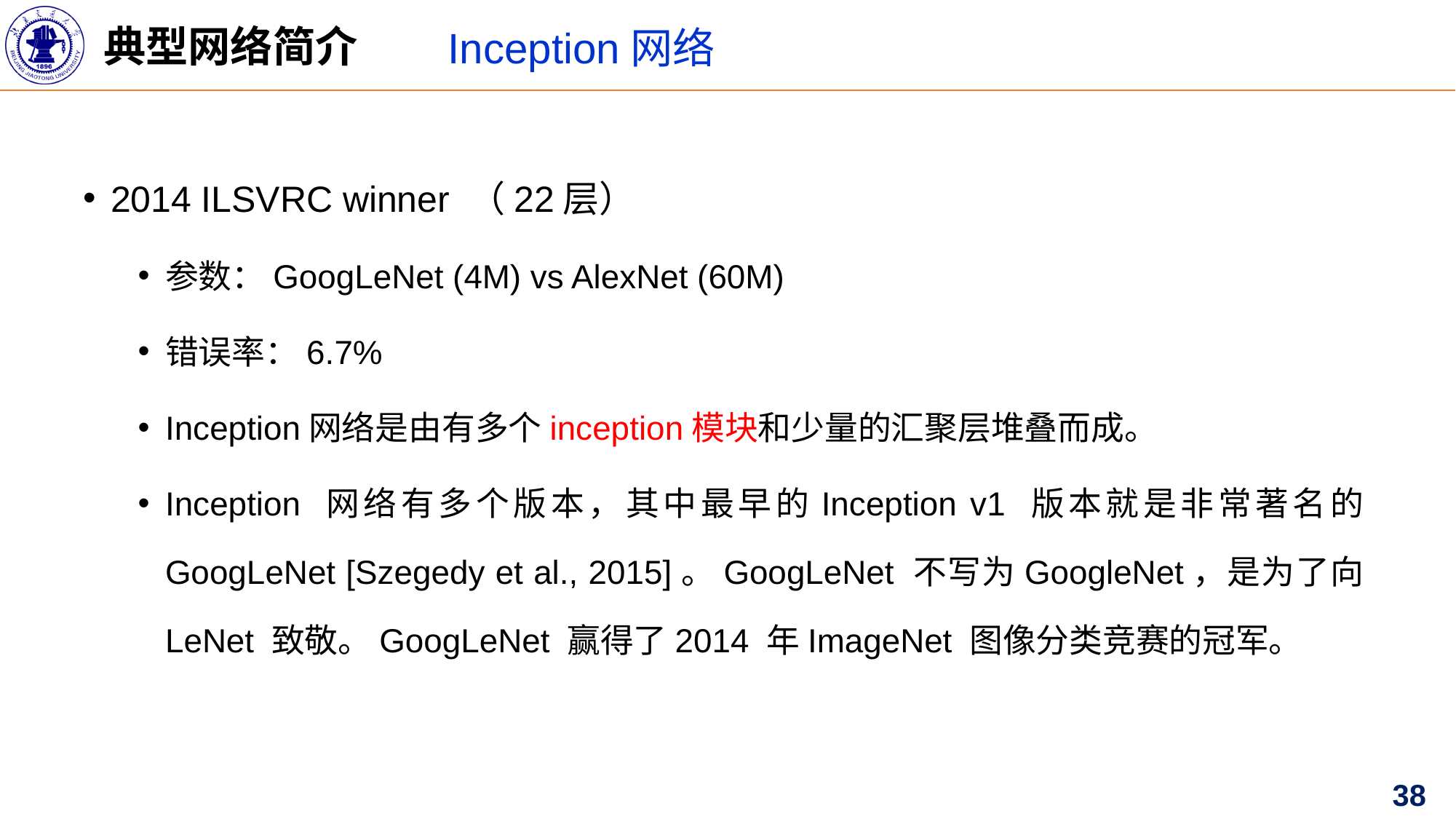

典型网络简介
Inception网络
2014 ILSVRC winner （22层）
参数：GoogLeNet (4M) vs AlexNet (60M)
错误率：6.7%
Inception网络是由有多个inception模块和少量的汇聚层堆叠而成。
Inception 网络有多个版本，其中最早的Inception v1 版本就是非常著名的GoogLeNet [Szegedy et al., 2015]。GoogLeNet 不写为GoogleNet，是为了向LeNet 致敬。GoogLeNet 赢得了2014 年ImageNet 图像分类竞赛的冠军。